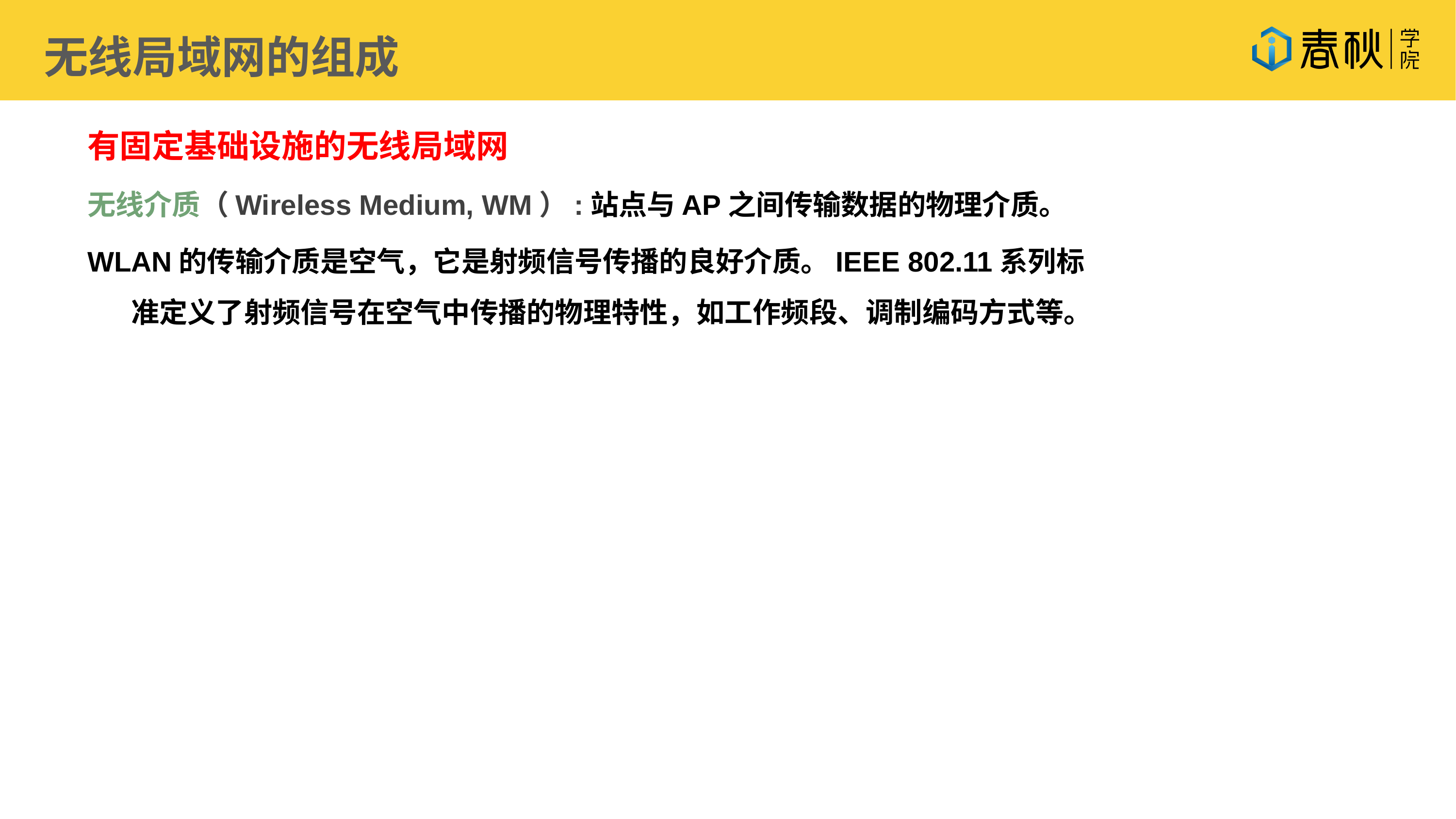

无线局域网的组成
有固定基础设施的无线局域网
无线介质（Wireless Medium, WM）:站点与AP之间传输数据的物理介质。
WLAN的传输介质是空气，它是射频信号传播的良好介质。IEEE 802.11系列标准定义了射频信号在空气中传播的物理特性，如工作频段、调制编码方式等。